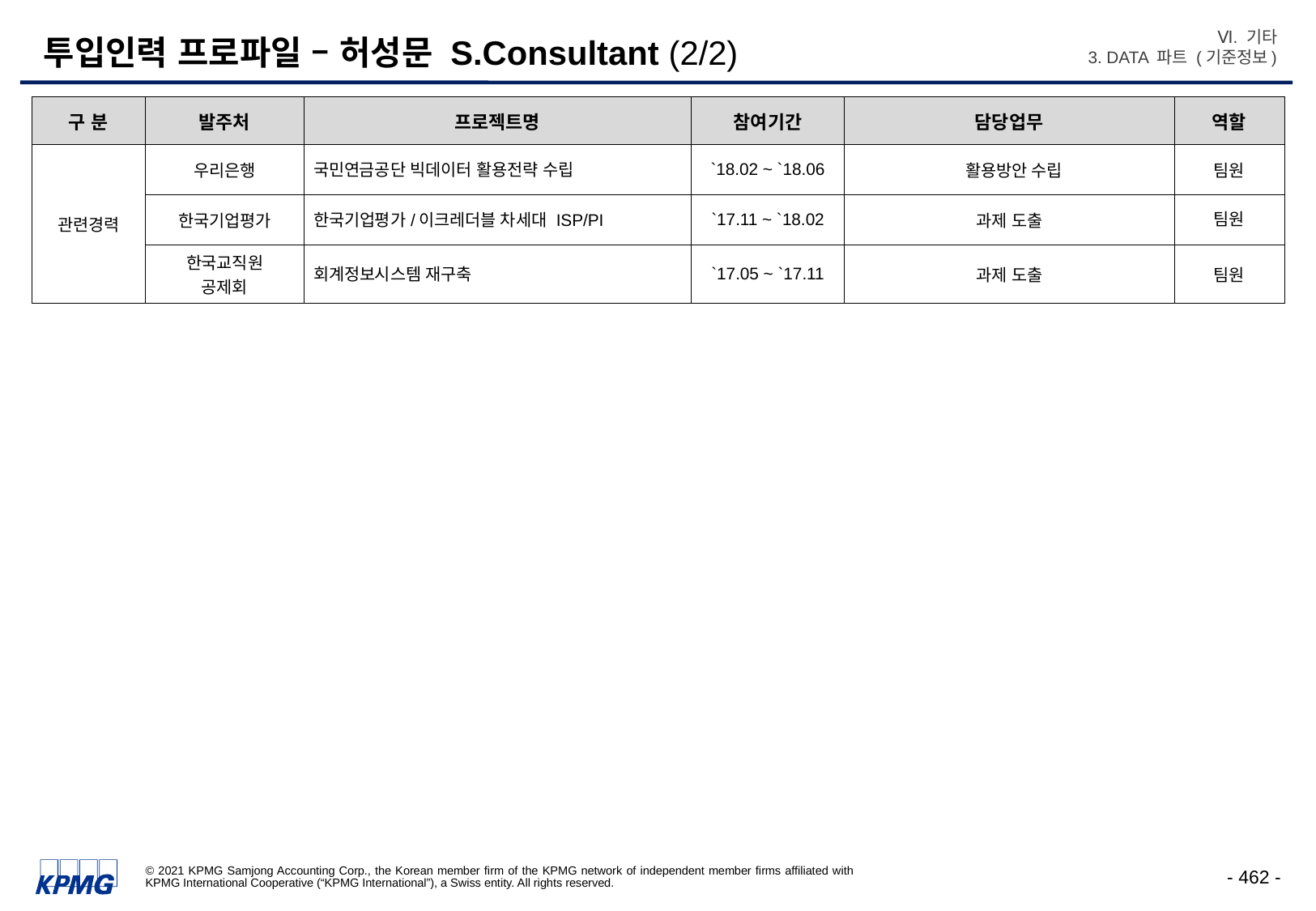

Ⅵ. 기타
3. DATA 파트 (기준정보)
# 투입인력 프로파일 – 허성문 S.Consultant (2/2)
| 구 분 | 발주처 | 프로젝트명 | 참여기간 | 담당업무 | 역할 |
| --- | --- | --- | --- | --- | --- |
| 관련경력 | 우리은행 | 국민연금공단 빅데이터 활용전략 수립 | `18.02 ~ `18.06 | 활용방안 수립 | 팀원 |
|  | 한국기업평가 | 한국기업평가/이크레더블 차세대 ISP/PI | `17.11 ~ `18.02 | 과제 도출 | 팀원 |
|  | 한국교직원 공제회 | 회계정보시스템 재구축 | `17.05 ~ `17.11 | 과제 도출 | 팀원 |